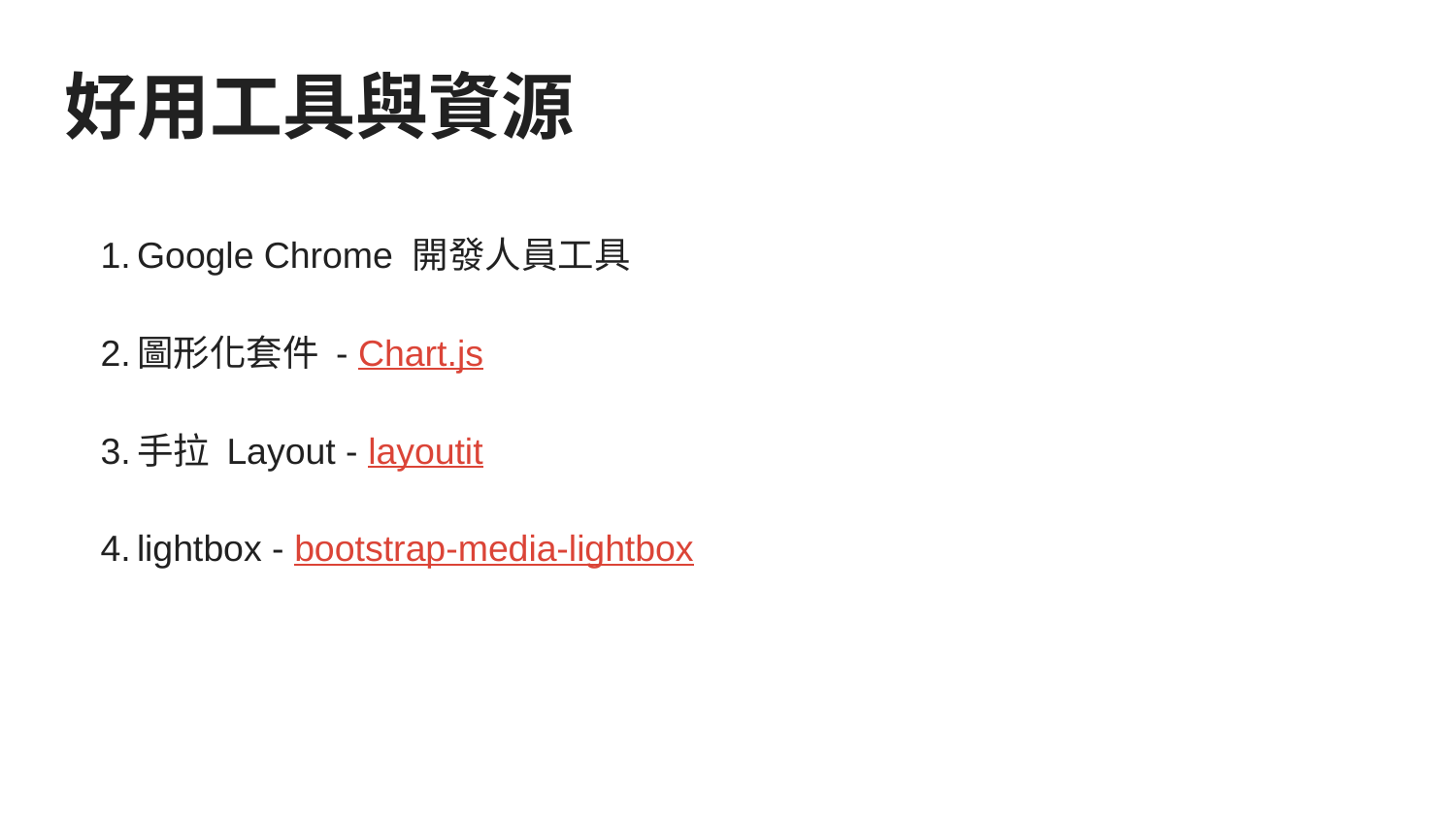

# 好用工具與資源
Google Chrome 開發人員工具
圖形化套件 - Chart.js
手拉 Layout - layoutit
lightbox - bootstrap-media-lightbox